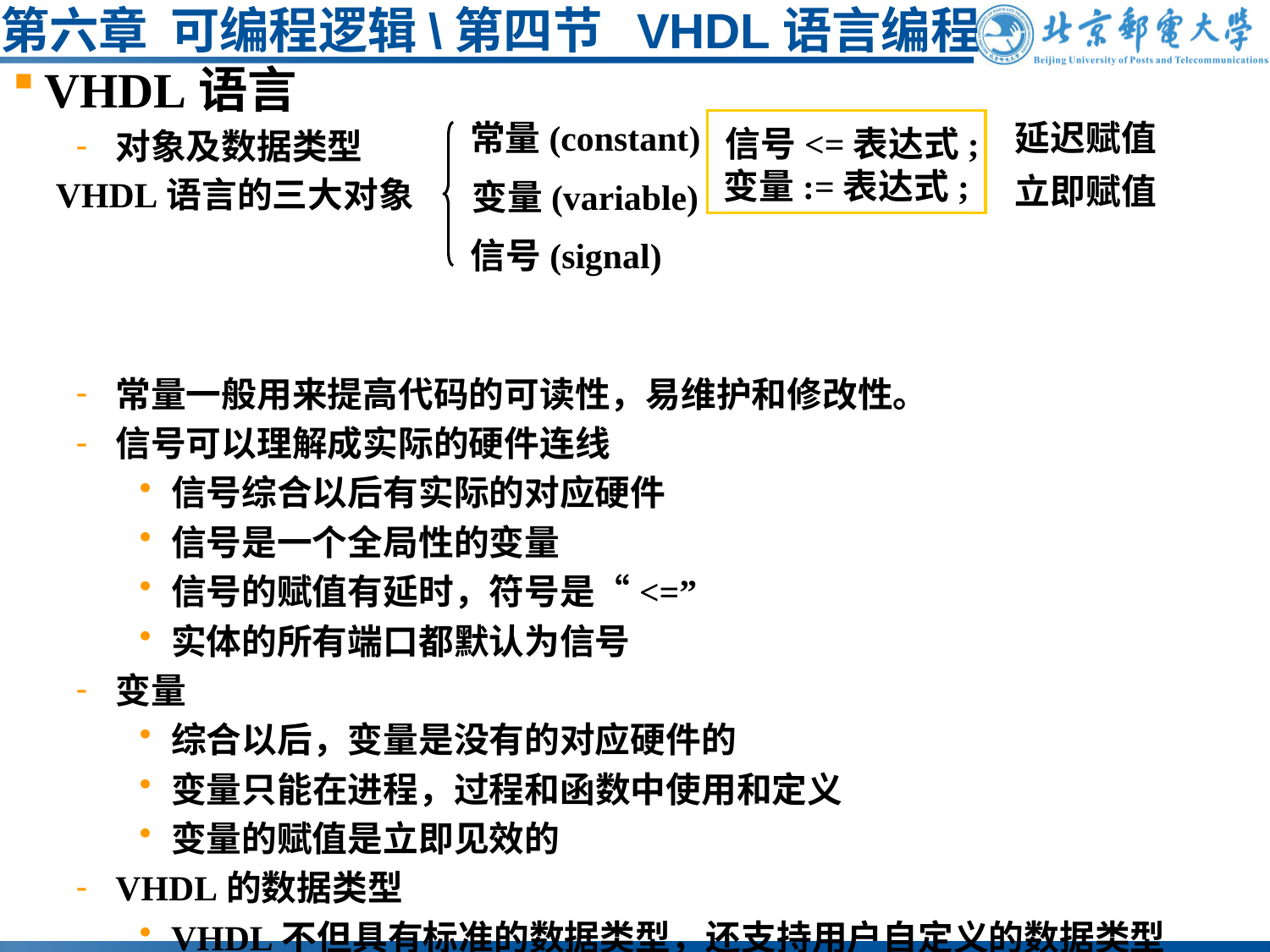

# 第六章  可编程逻辑\第四节  VHDL语言编程
VHDL语言
对象及数据类型

常量一般用来提高代码的可读性，易维护和修改性。
信号可以理解成实际的硬件连线
信号综合以后有实际的对应硬件
信号是一个全局性的变量
信号的赋值有延时，符号是“<=”
实体的所有端口都默认为信号
变量
综合以后，变量是没有的对应硬件的
变量只能在进程，过程和函数中使用和定义
变量的赋值是立即见效的
VHDL的数据类型
VHDL不但具有标准的数据类型，还支持用户自定义的数据类型

常量(constant)
延迟赋值
信号<=表达式;
变量:=表达式;

立即赋值
VHDL语言的三大对象
变量(variable)
信号(signal)
硬件电路中的一条硬件连接线